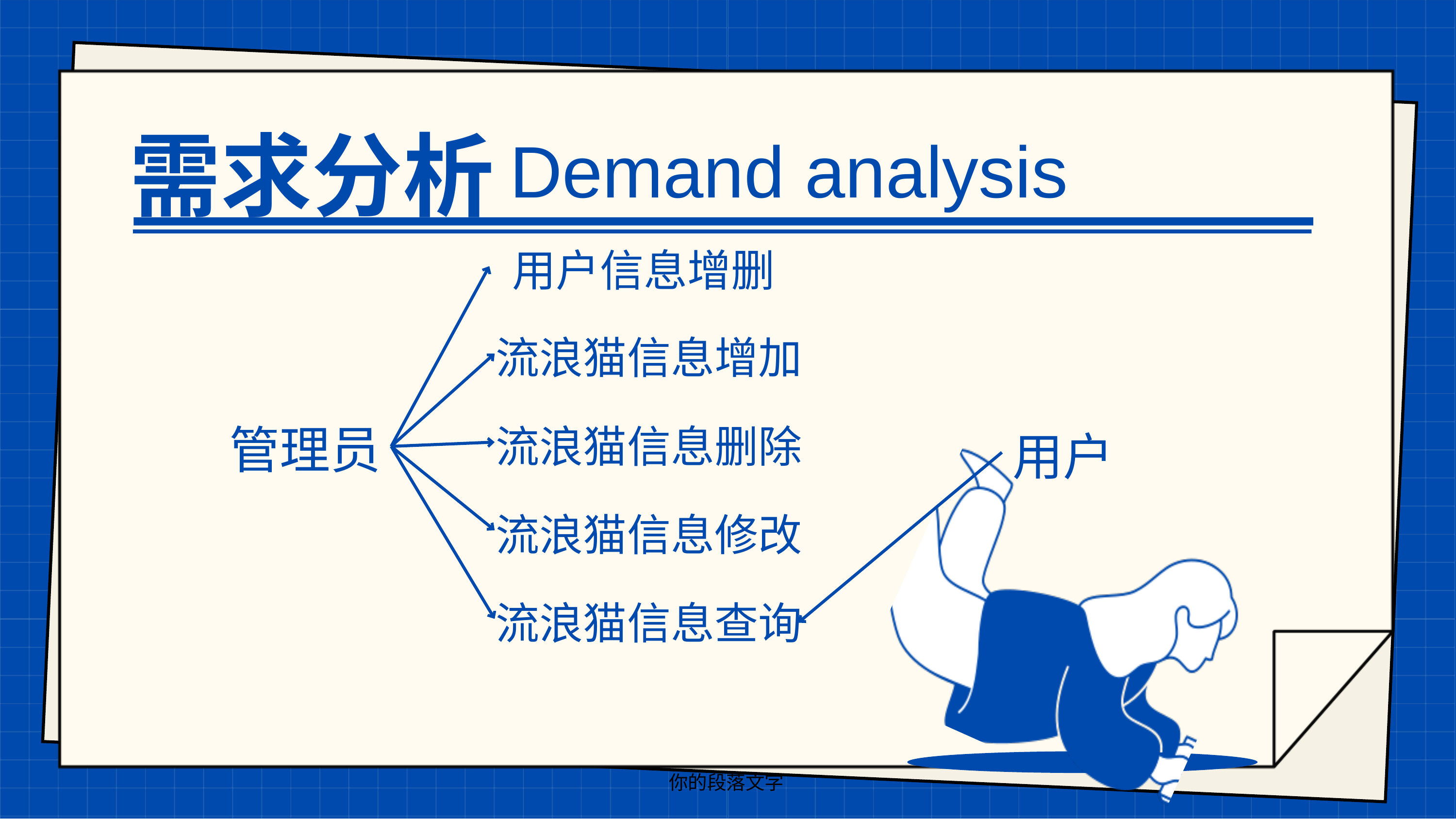

Demand analysis

需求分析

用户信息增删

流浪猫信息增加

管理员
流浪猫信息删除
用户

流浪猫信息修改
流浪猫信息查询

你的段落文字